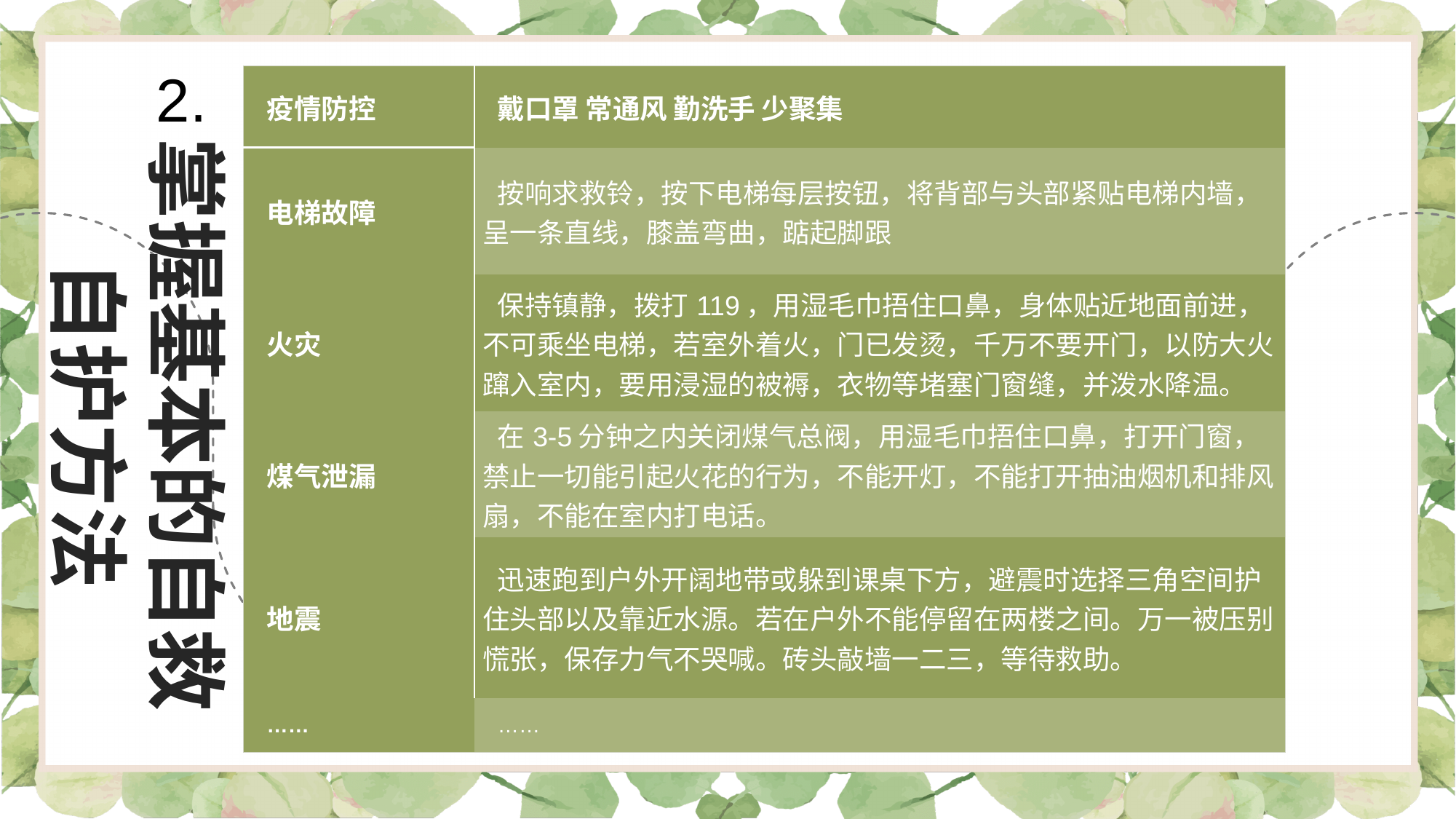

2.
| 疫情防控 | 戴口罩 常通风 勤洗手 少聚集 |
| --- | --- |
| 电梯故障 | 按响求救铃，按下电梯每层按钮，将背部与头部紧贴电梯内墙，呈一条直线，膝盖弯曲，踮起脚跟 |
| 火灾 | 保持镇静，拨打119，用湿毛巾捂住口鼻，身体贴近地面前进，不可乘坐电梯，若室外着火，门已发烫，千万不要开门，以防大火蹿入室内，要用浸湿的被褥，衣物等堵塞门窗缝，并泼水降温。 |
| 煤气泄漏 | 在3-5分钟之内关闭煤气总阀，用湿毛巾捂住口鼻，打开门窗，禁止一切能引起火花的行为，不能开灯，不能打开抽油烟机和排风扇，不能在室内打电话。 |
| 地震 | 迅速跑到户外开阔地带或躲到课桌下方，避震时选择三角空间护住头部以及靠近水源。若在户外不能停留在两楼之间。万一被压别慌张，保存力气不哭喊。砖头敲墙一二三，等待救助。 |
| …… | …… |
掌握基本的自救自护方法

森林火灾
148起
火灾
21.9万起

地质灾害
97起